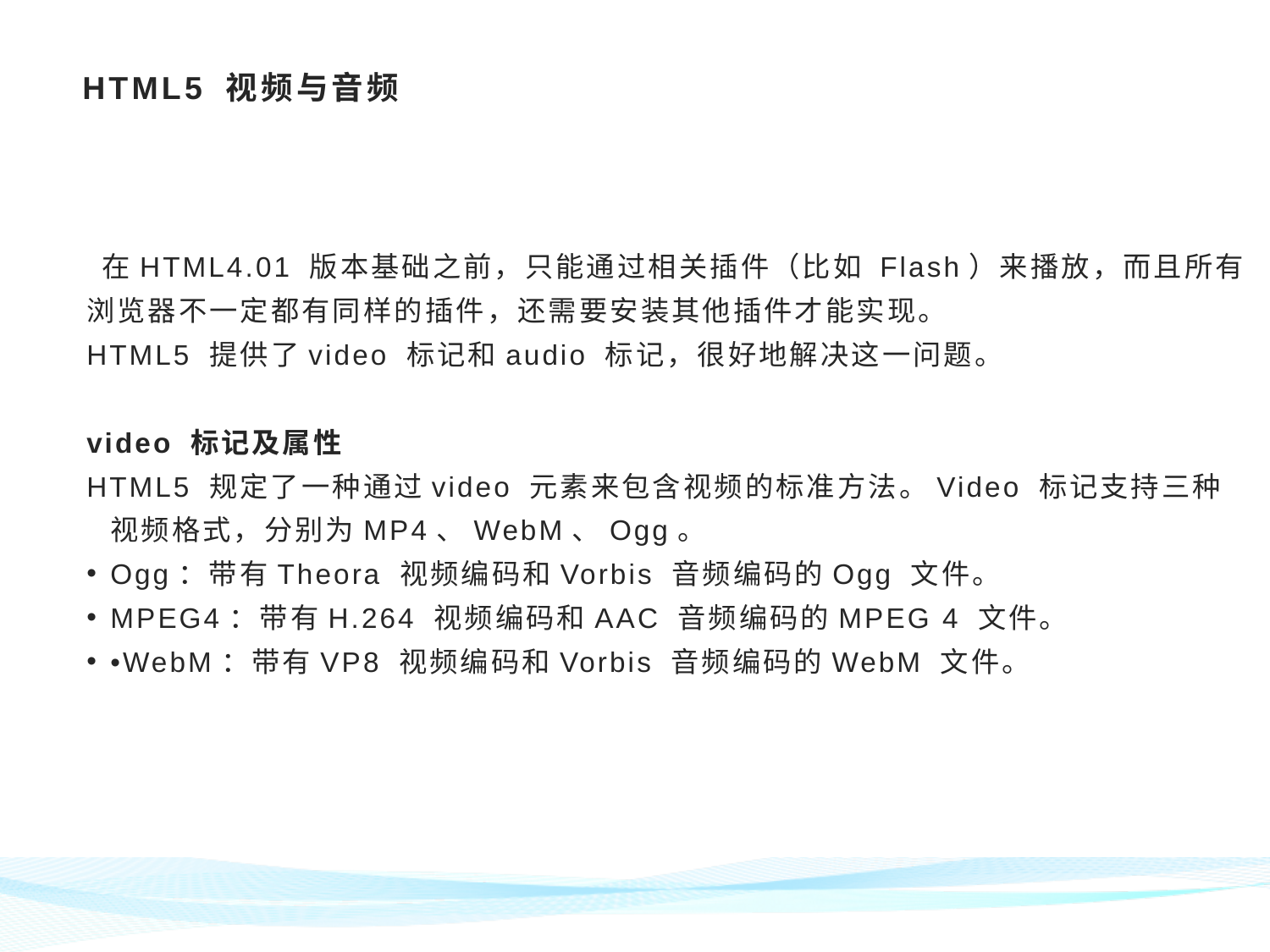

# HTML5 视频与音频
 在HTML4.01 版本基础之前，只能通过相关插件（比如 Flash）来播放，而且所有浏览器不一定都有同样的插件，还需要安装其他插件才能实现。
HTML5 提供了video 标记和audio 标记，很好地解决这一问题。

video 标记及属性
HTML5 规定了一种通过video 元素来包含视频的标准方法。Video 标记支持三种视频格式，分别为MP4、WebM、Ogg。
Ogg：带有Theora 视频编码和Vorbis 音频编码的Ogg 文件。
MPEG4：带有H.264 视频编码和AAC 音频编码的MPEG 4 文件。
•WebM：带有VP8 视频编码和Vorbis 音频编码的WebM 文件。